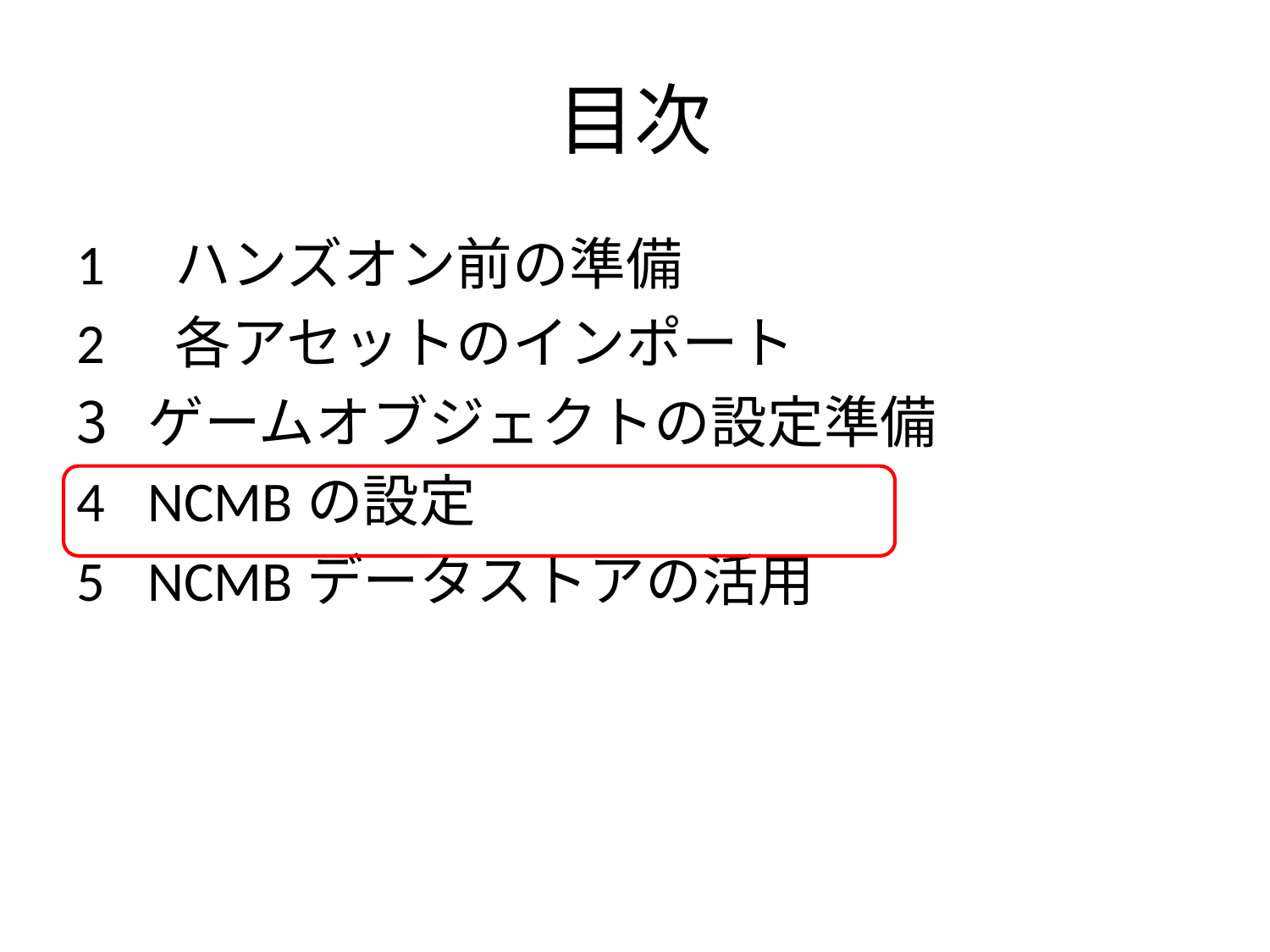

# 目次
1　ハンズオン前の準備
2　各アセットのインポート
ゲームオブジェクトの設定準備
NCMBの設定
NCMBデータストアの活用